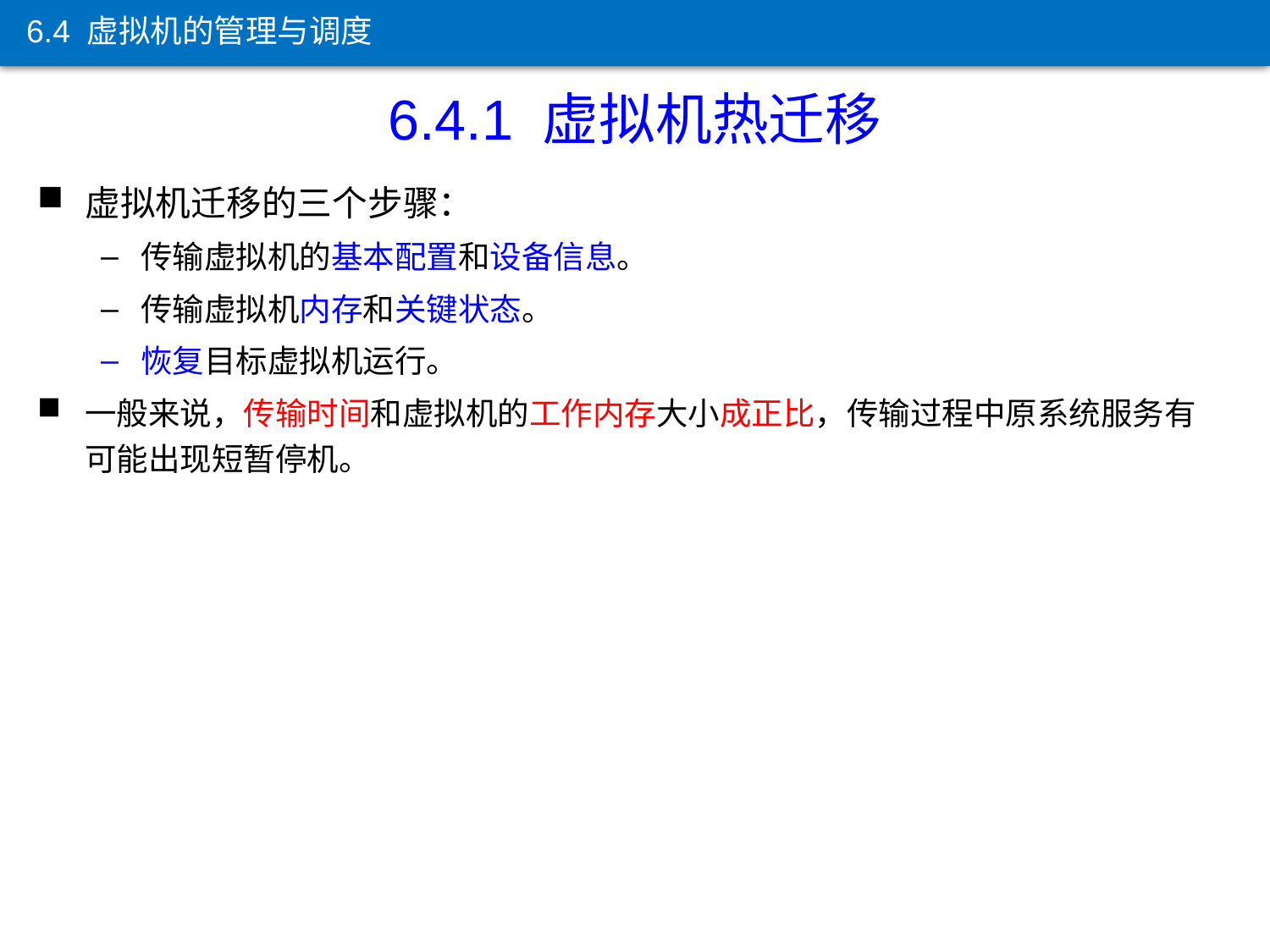

6.4 虚拟机的管理与调度
6.4.1 虚拟机热迁移
虚拟机迁移的三个步骤：
传输虚拟机的基本配置和设备信息。
传输虚拟机内存和关键状态。
恢复目标虚拟机运行。
一般来说，传输时间和虚拟机的工作内存大小成正比，传输过程中原系统服务有可能出现短暂停机。
38